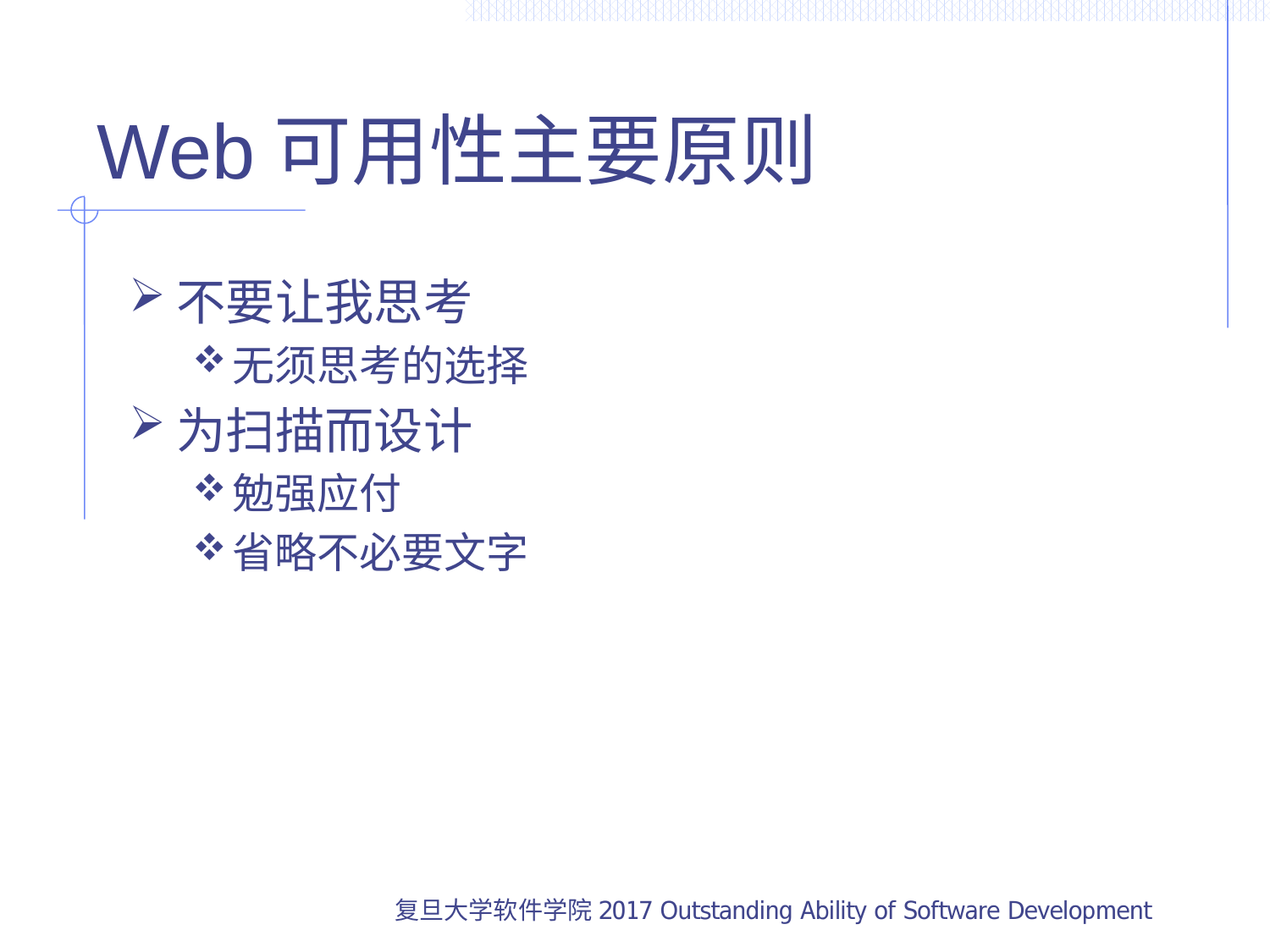

# Web可用性主要原则
不要让我思考
无须思考的选择
为扫描而设计
勉强应付
省略不必要文字